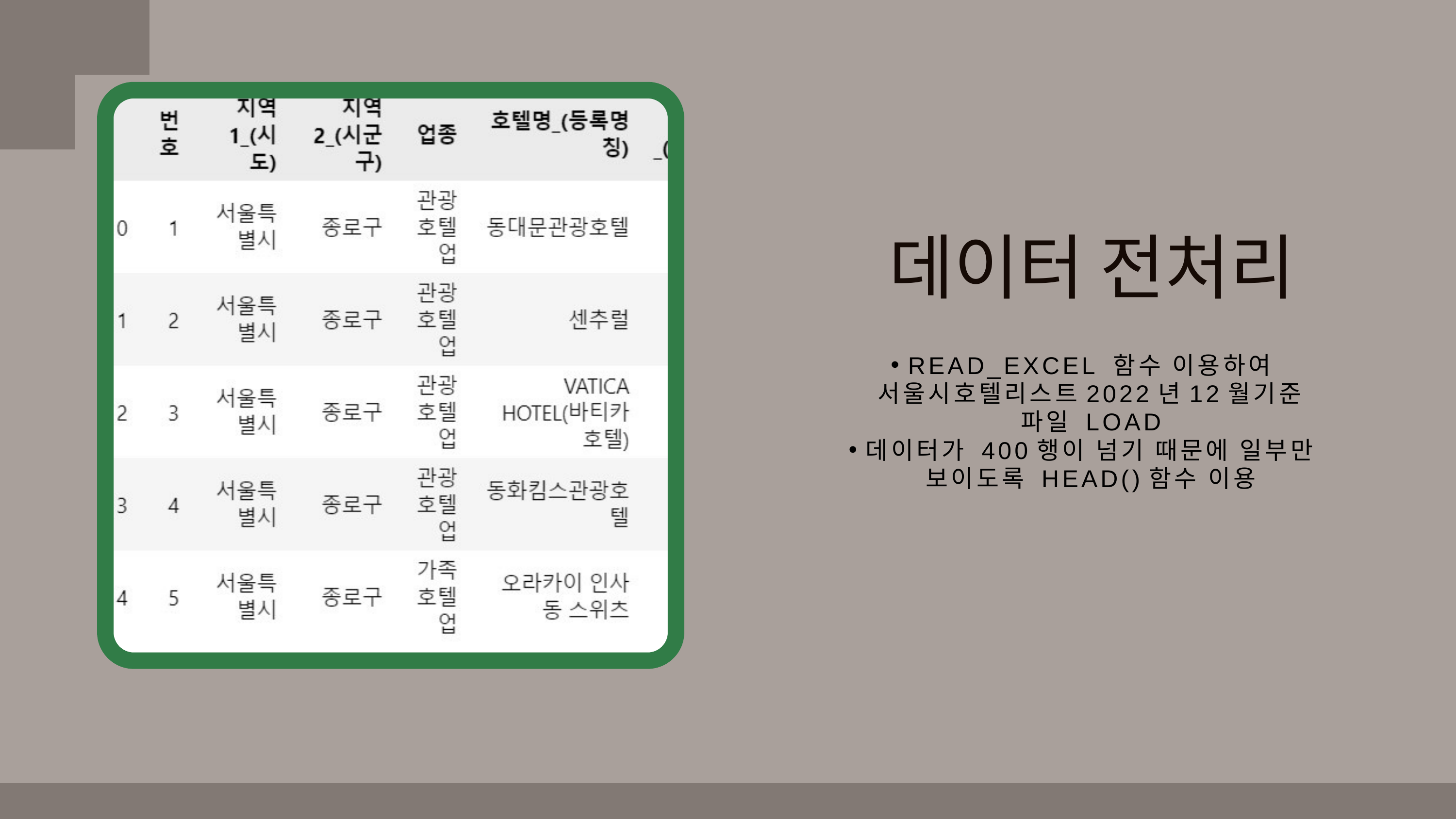

데이터 전처리
READ_EXCEL 함수 이용하여 서울시호텔리스트2022년12월기준 파일 LOAD
데이터가 400행이 넘기 때문에 일부만 보이도록 HEAD()함수 이용